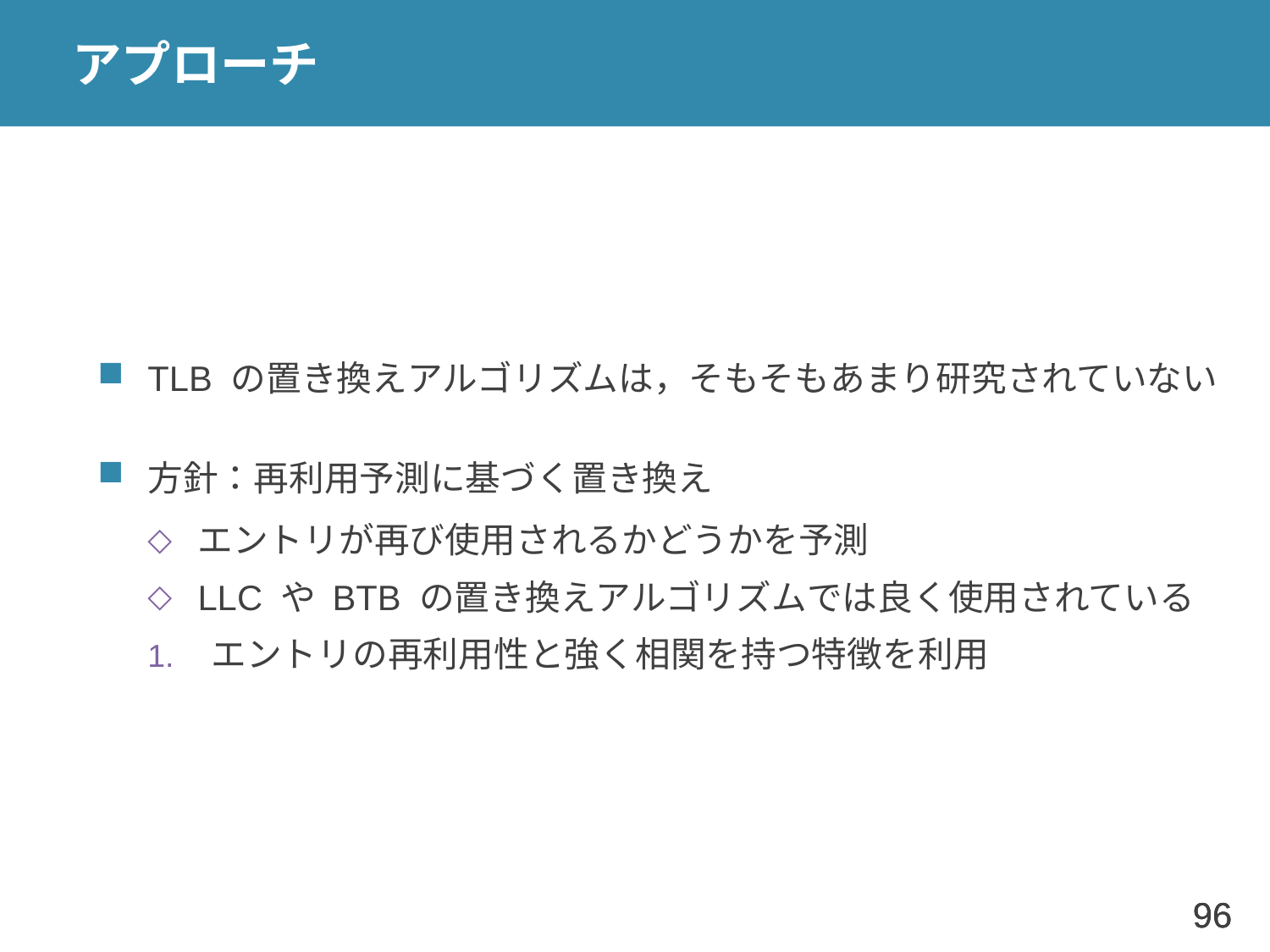

# アプローチ
TLB の置き換えアルゴリズムは，そもそもあまり研究されていない
方針：再利用予測に基づく置き換え
エントリが再び使用されるかどうかを予測
LLC や BTB の置き換えアルゴリズムでは良く使用されている
エントリの再利用性と強く相関を持つ特徴を利用